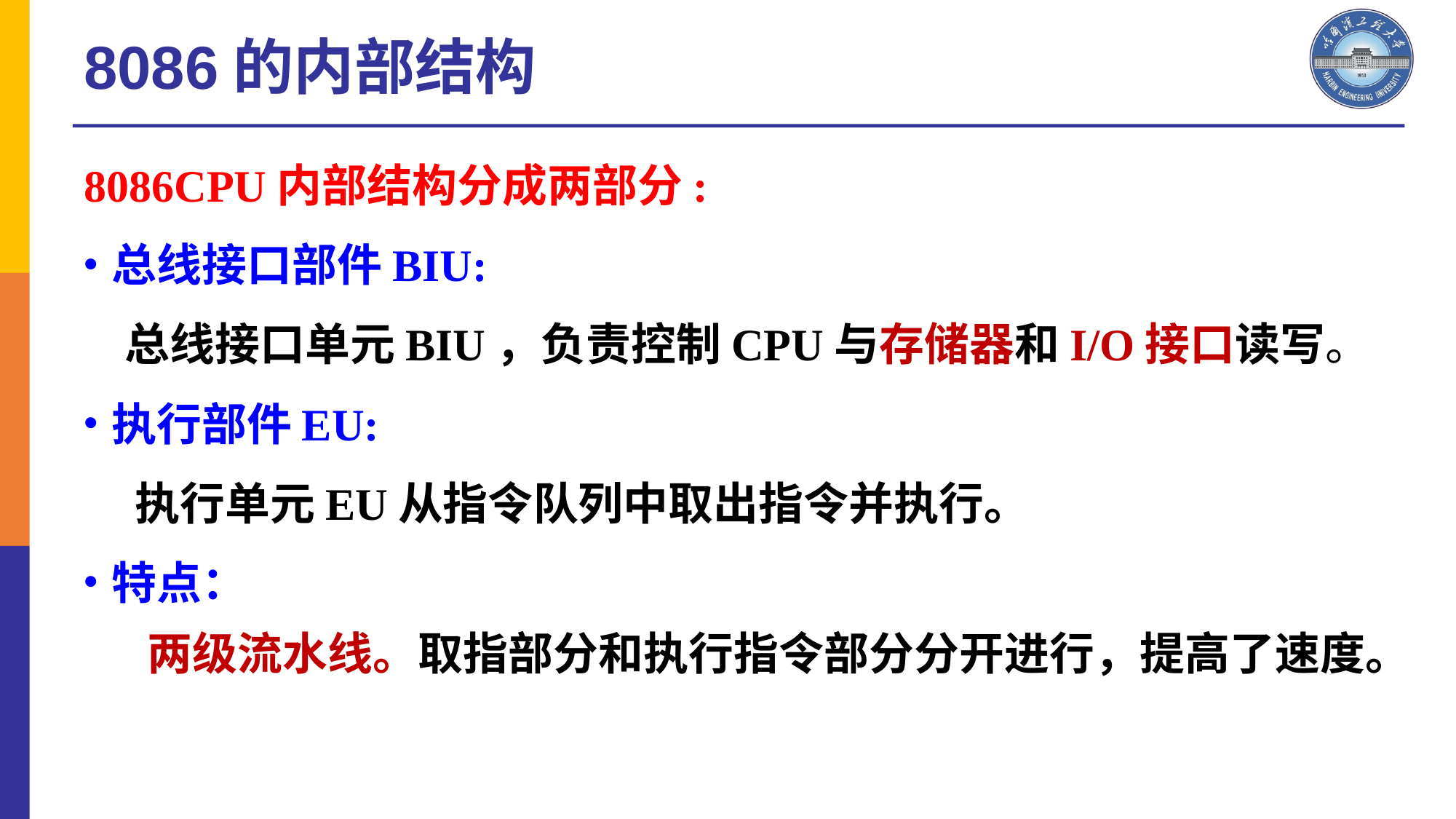

8086的内部结构
8086CPU内部结构分成两部分:
总线接口部件BIU:
   总线接口单元BIU，负责控制CPU与存储器和I/O接口读写。
执行部件EU:
    执行单元EU从指令队列中取出指令并执行。
特点：
 两级流水线。取指部分和执行指令部分分开进行，提高了速度。